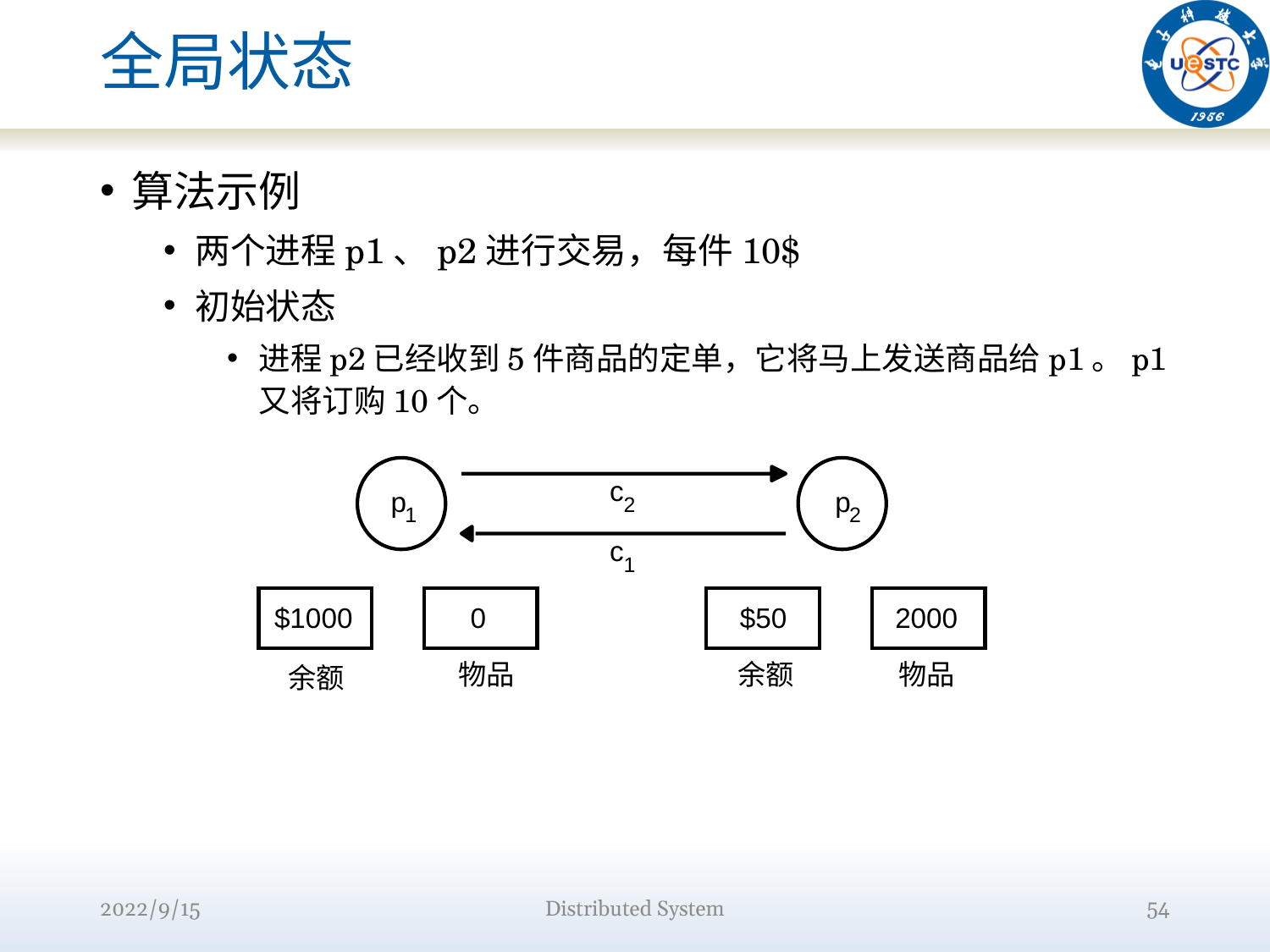

# 全局状态
算法示例
两个进程p1、p2进行交易，每件10$
初始状态
进程p2已经收到5件商品的定单，它将马上发送商品给p1。p1又将订购10个。

c
p
p
2
1
2

c
1

$1000
0
$50
2000
物品
余额
物品
余额
2022/9/15
Distributed System
54